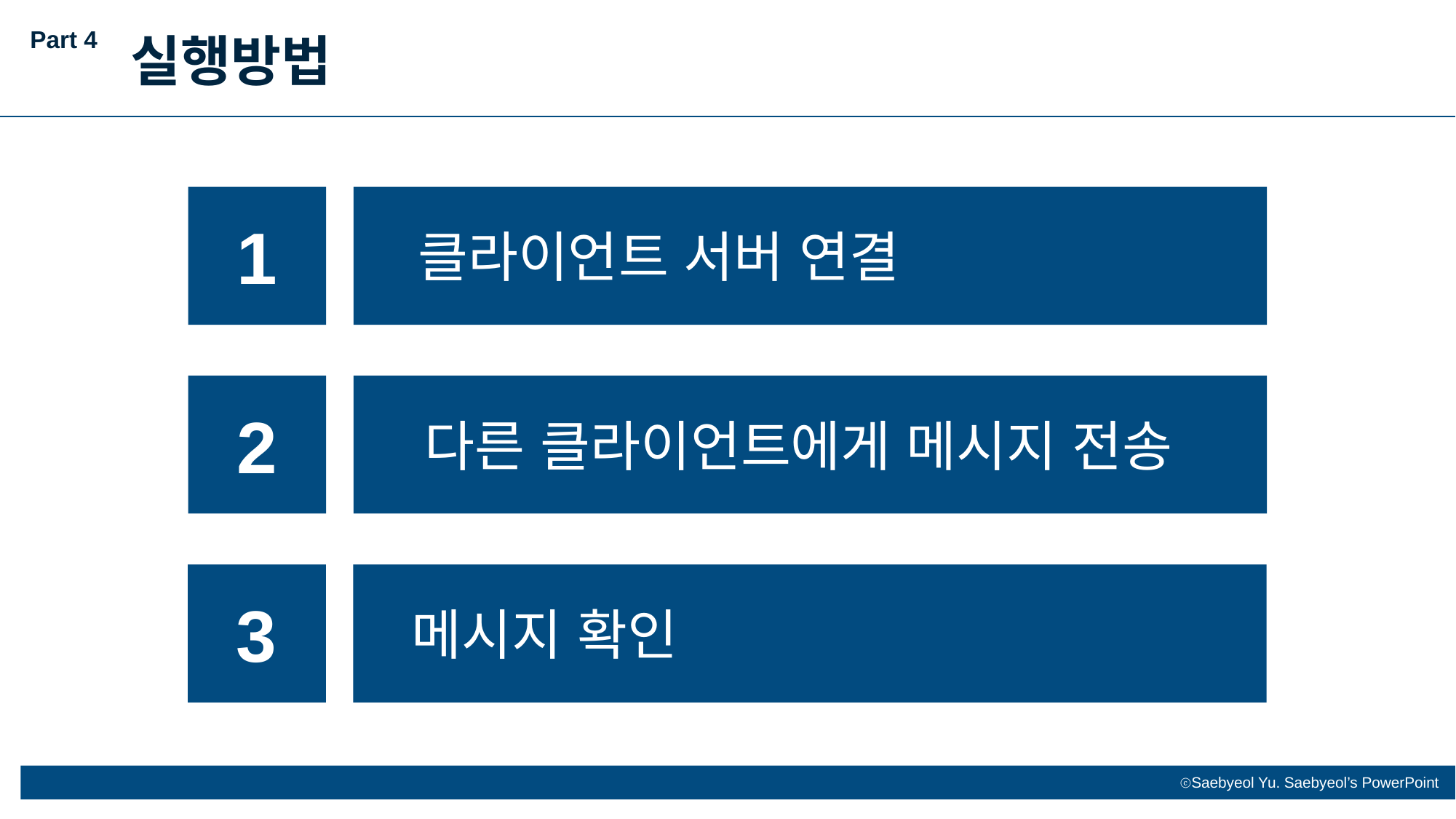

Part 4
실행방법

1
클라이언트 서버 연결

2
다른 클라이언트에게 메시지 전송

3
메시지 확인